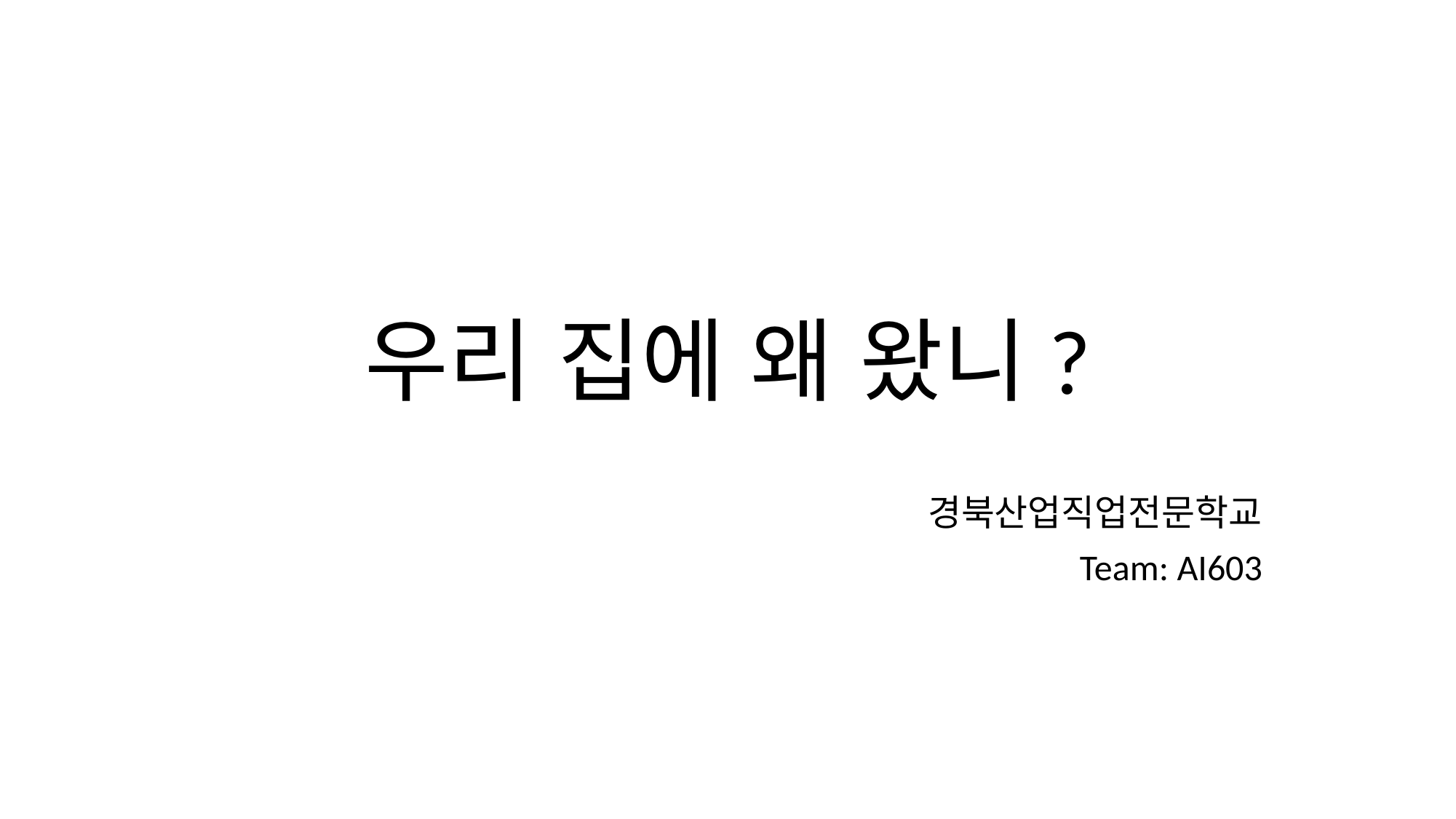

# 우리 집에 왜 왔니?

경북산업직업전문학교
Team: AI603